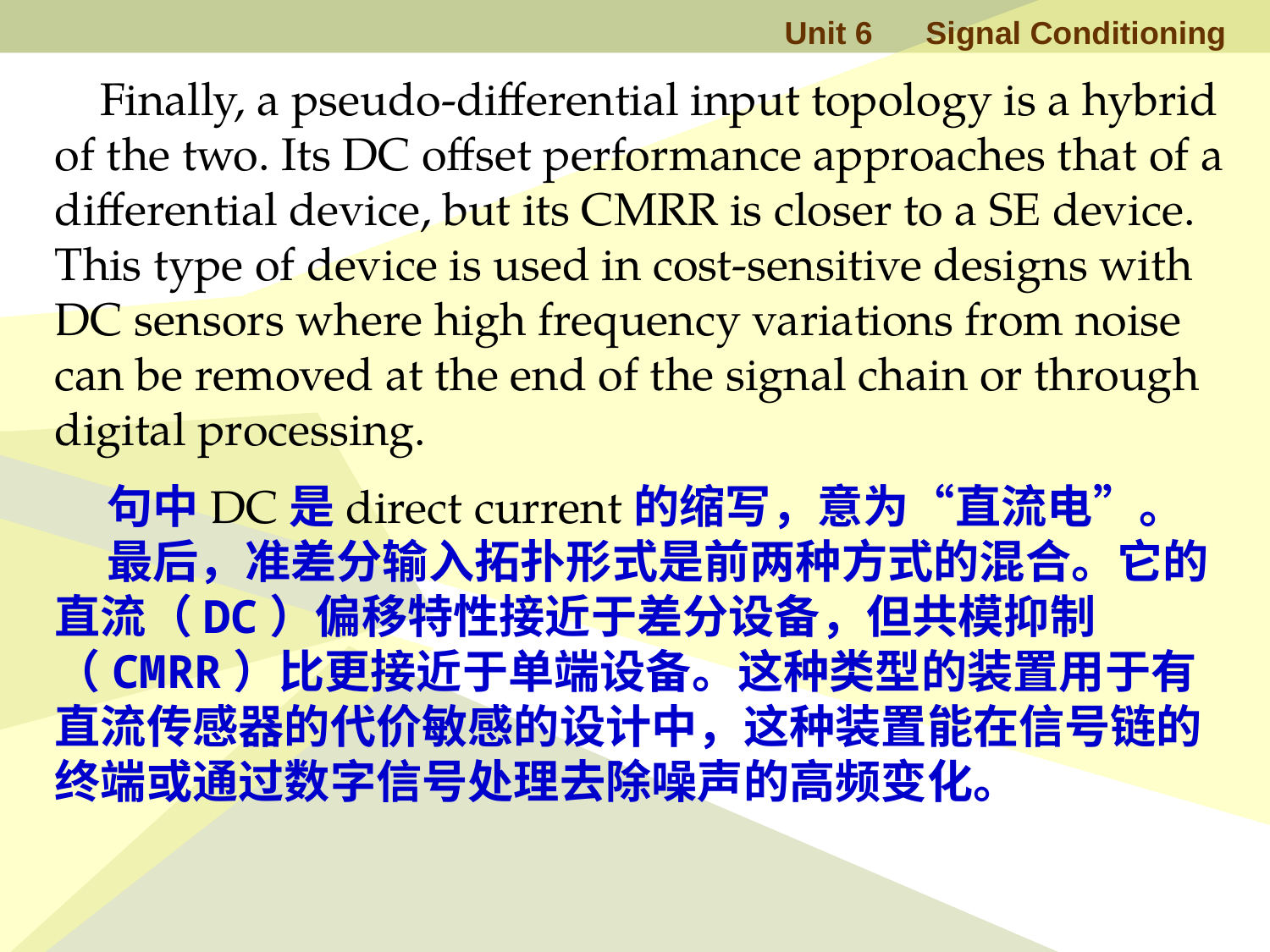

Finally, a pseudo-differential input topology is a hybrid of the two. Its DC offset performance approaches that of a differential device, but its CMRR is closer to a SE device. This type of device is used in cost-sensitive designs with DC sensors where high frequency variations from noise can be removed at the end of the signal chain or through digital processing.
    句中DC是direct current的缩写，意为“直流电”。
    最后，准差分输入拓扑形式是前两种方式的混合。它的直流（DC）偏移特性接近于差分设备，但共模抑制（CMRR）比更接近于单端设备。这种类型的装置用于有直流传感器的代价敏感的设计中，这种装置能在信号链的终端或通过数字信号处理去除噪声的高频变化。